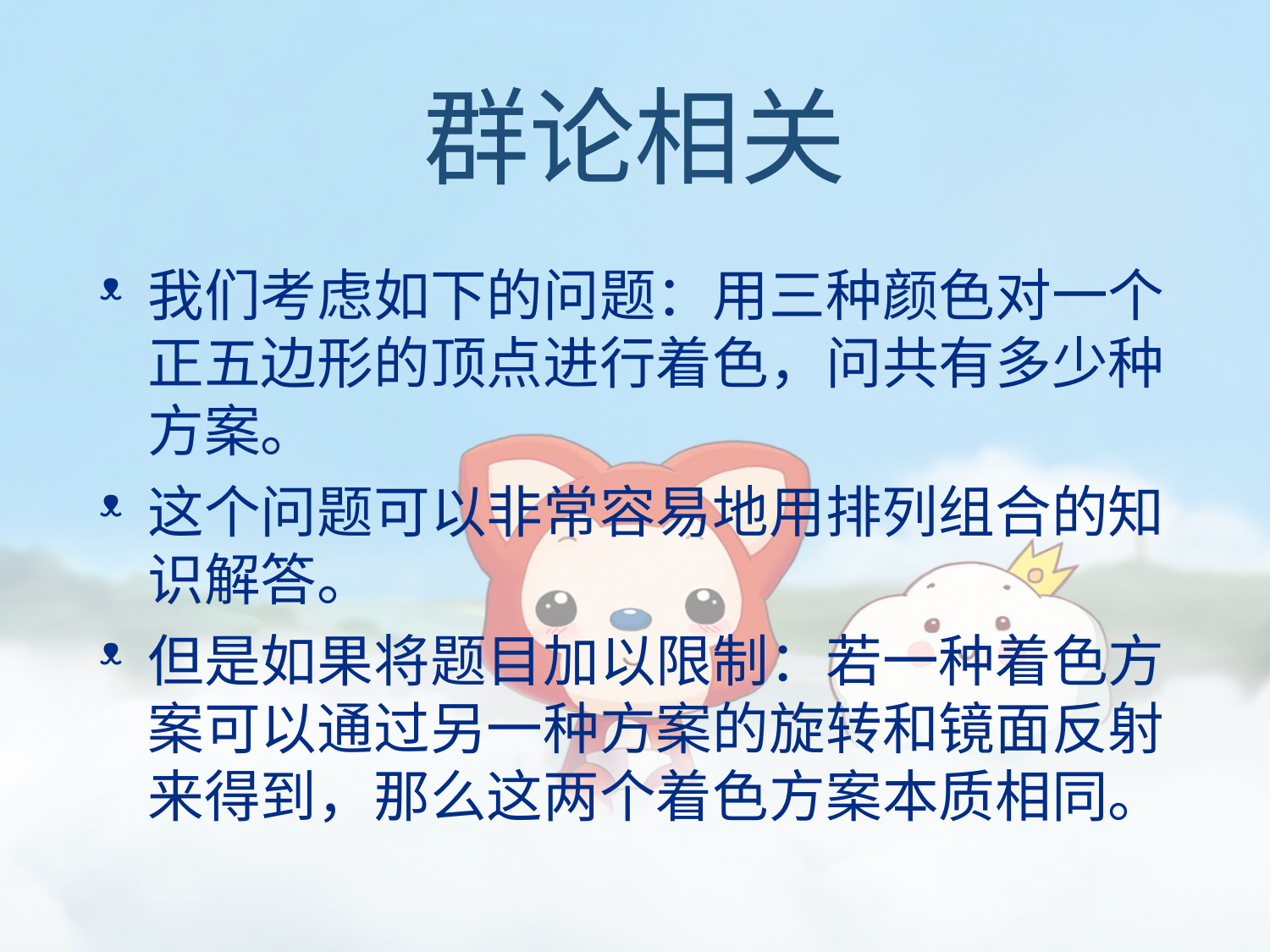

# 群论相关
我们考虑如下的问题：用三种颜色对一个正五边形的顶点进行着色，问共有多少种方案。
这个问题可以非常容易地用排列组合的知识解答。
但是如果将题目加以限制：若一种着色方案可以通过另一种方案的旋转和镜面反射来得到，那么这两个着色方案本质相同。

142